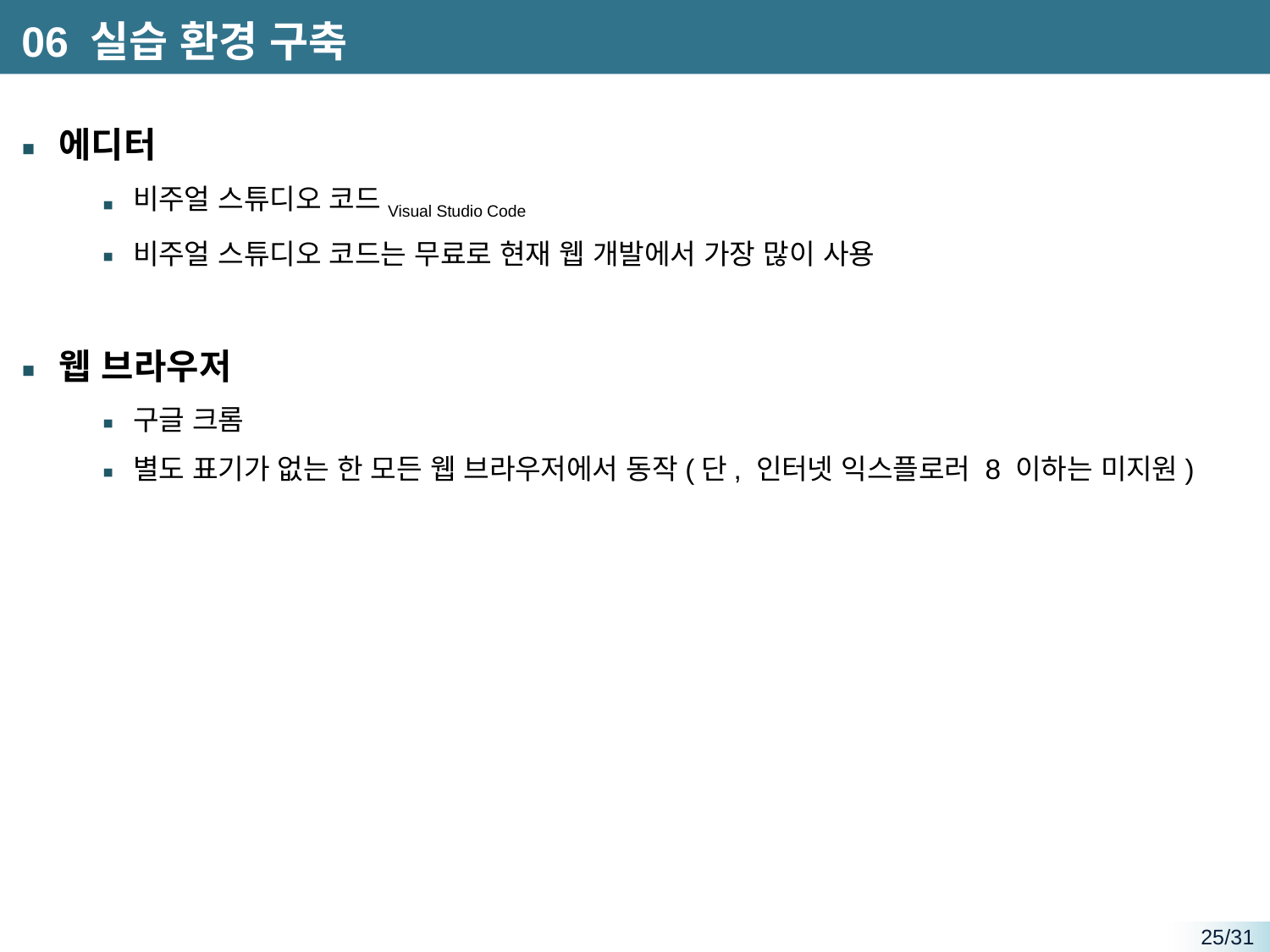

# 06 실습 환경 구축
에디터
비주얼 스튜디오 코드Visual Studio Code
비주얼 스튜디오 코드는 무료로 현재 웹 개발에서 가장 많이 사용

웹 브라우저
구글 크롬
별도 표기가 없는 한 모든 웹 브라우저에서 동작(단, 인터넷 익스플로러 8 이하는 미지원)